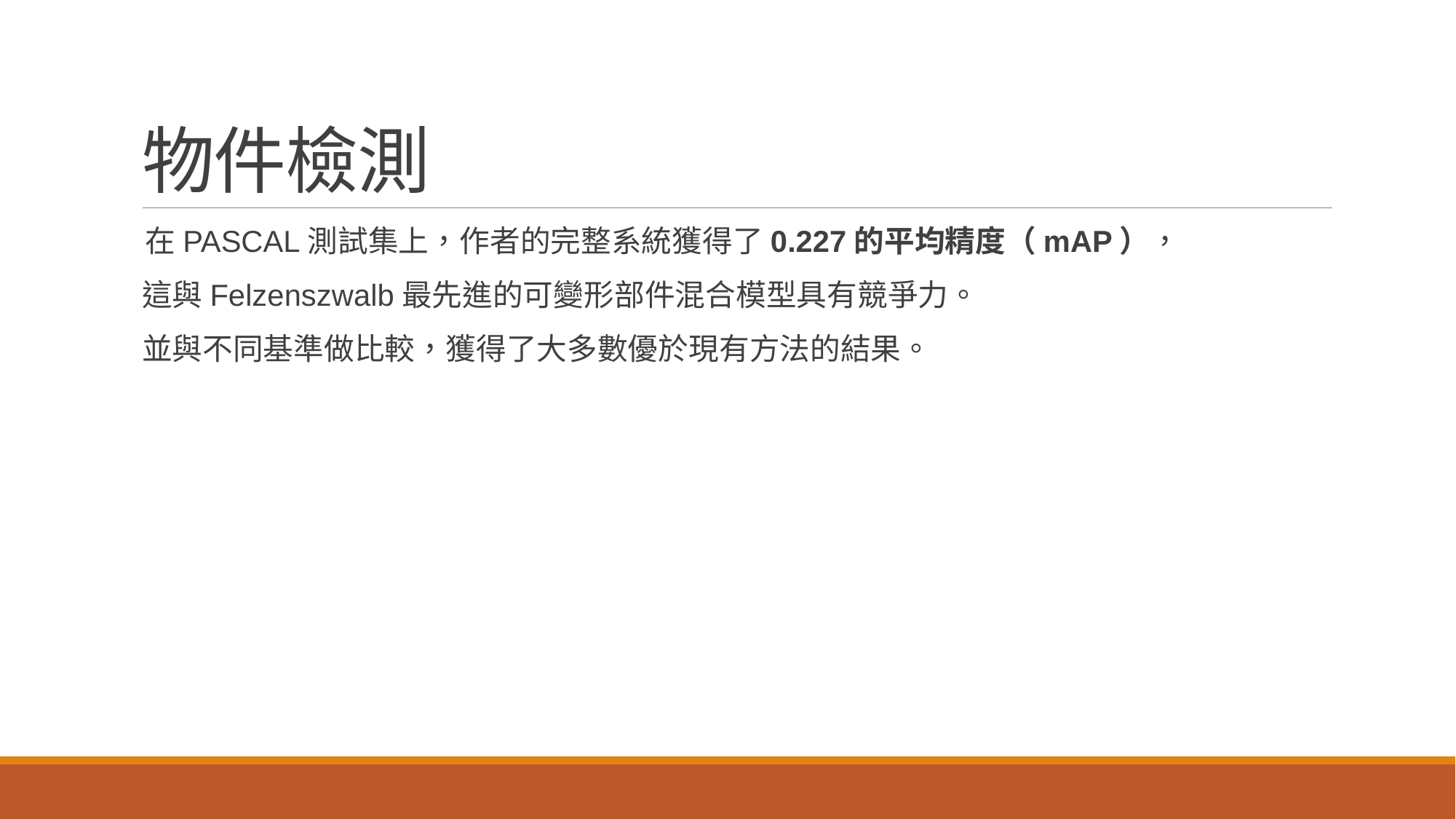

# 物件檢測
 在PASCAL測試集上，作者的完整系統獲得了0.227的平均精度（mAP），
這與Felzenszwalb最先進的可變形部件混合模型具有競爭力。
並與不同基準做比較，獲得了大多數優於現有方法的結果。